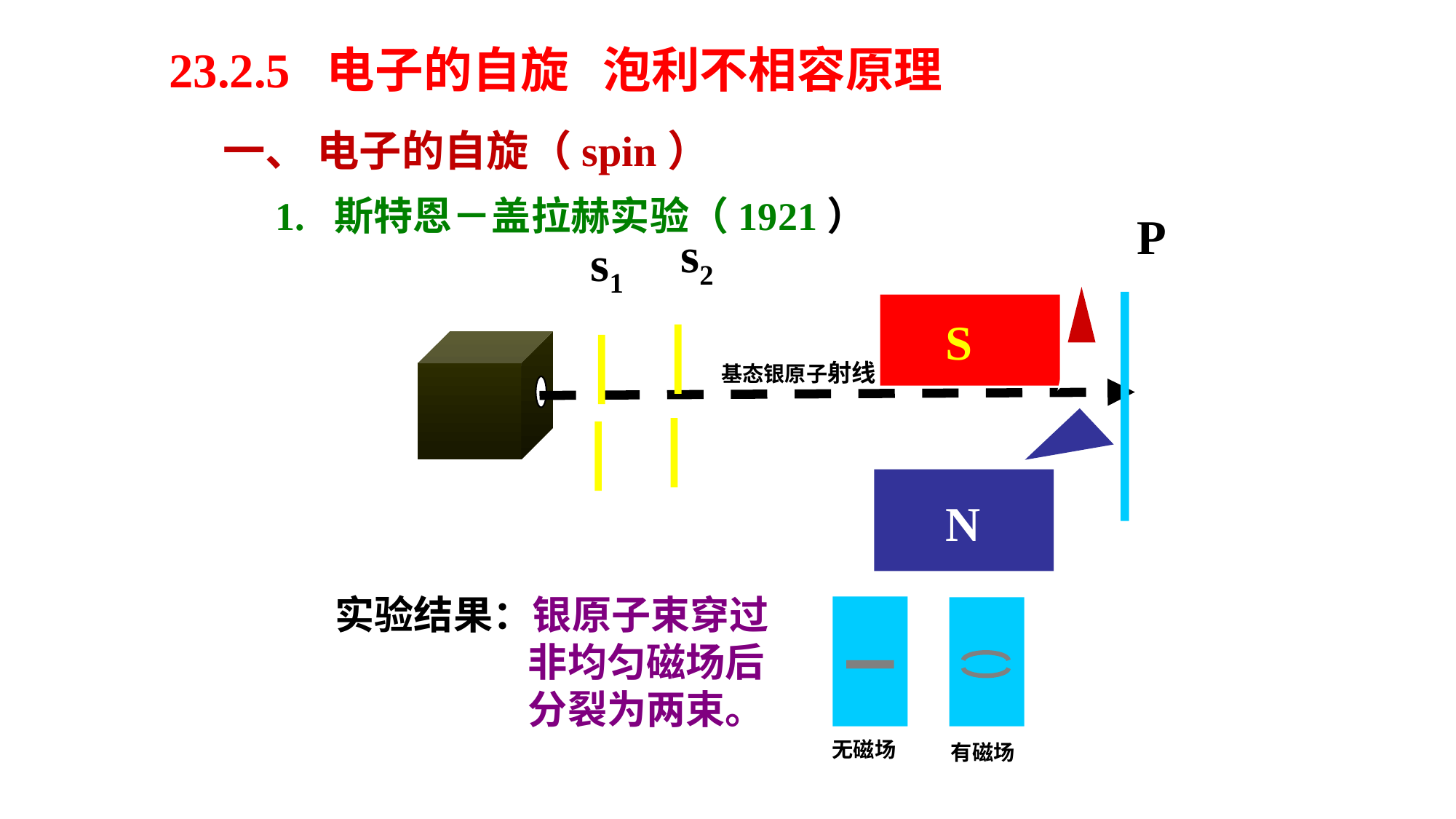

23.2.5  电子的自旋   泡利不相容原理
一、 电子的自旋（spin）
1.  斯特恩－盖拉赫实验（1921）
P
s2
s1

S

基态银原子射线

N
非均匀磁场
实验结果：银原子束穿过非均匀磁场后分裂为两束。

无磁场

有磁场